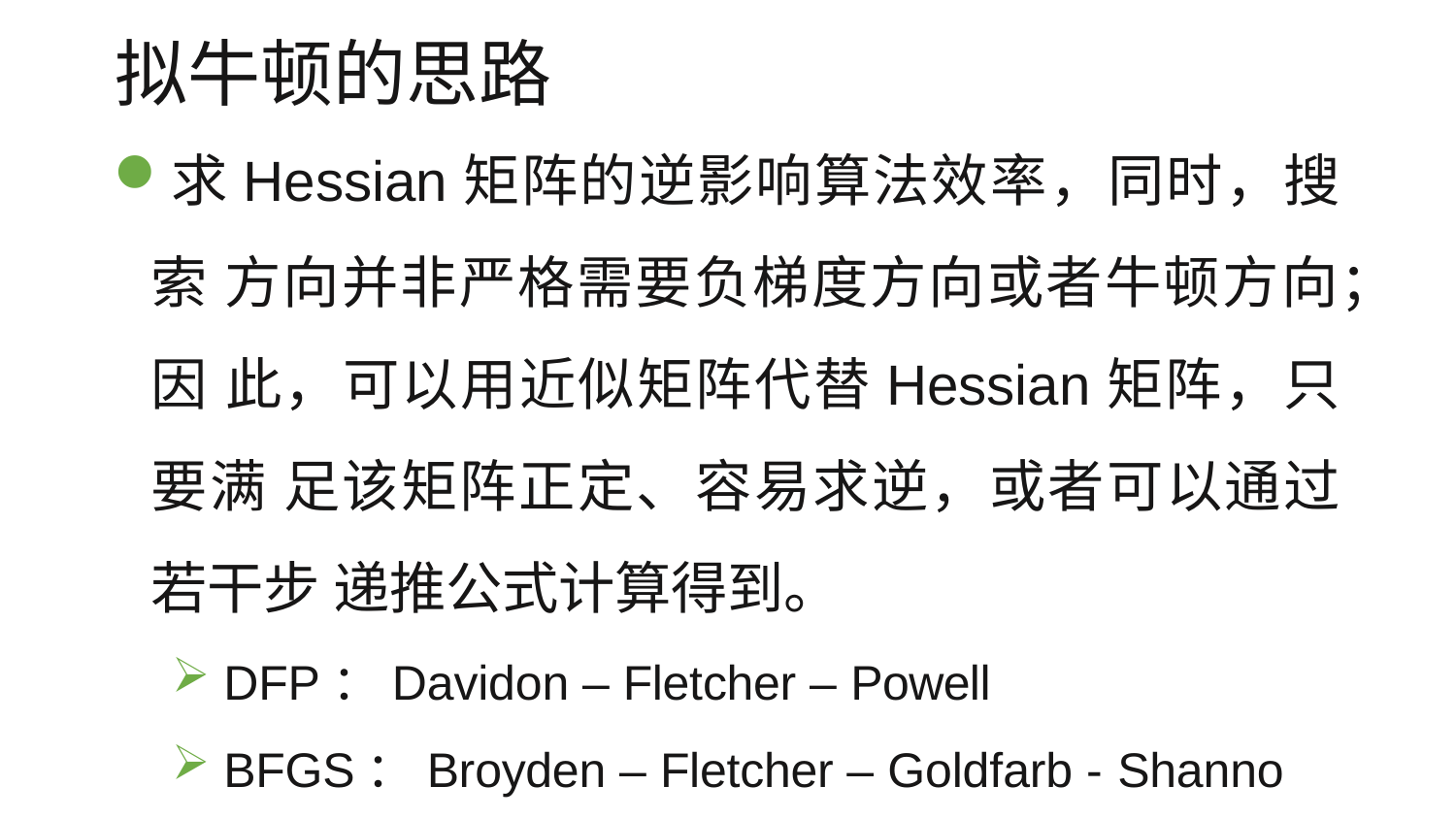

# 拟牛顿的思路
求Hessian矩阵的逆影响算法效率，同时，搜索 方向并非严格需要负梯度方向或者牛顿方向；因 此，可以用近似矩阵代替Hessian矩阵，只要满 足该矩阵正定、容易求逆，或者可以通过若干步 递推公式计算得到。
DFP：Davidon – Fletcher – Powell
BFGS：Broyden – Fletcher – Goldfarb - Shanno